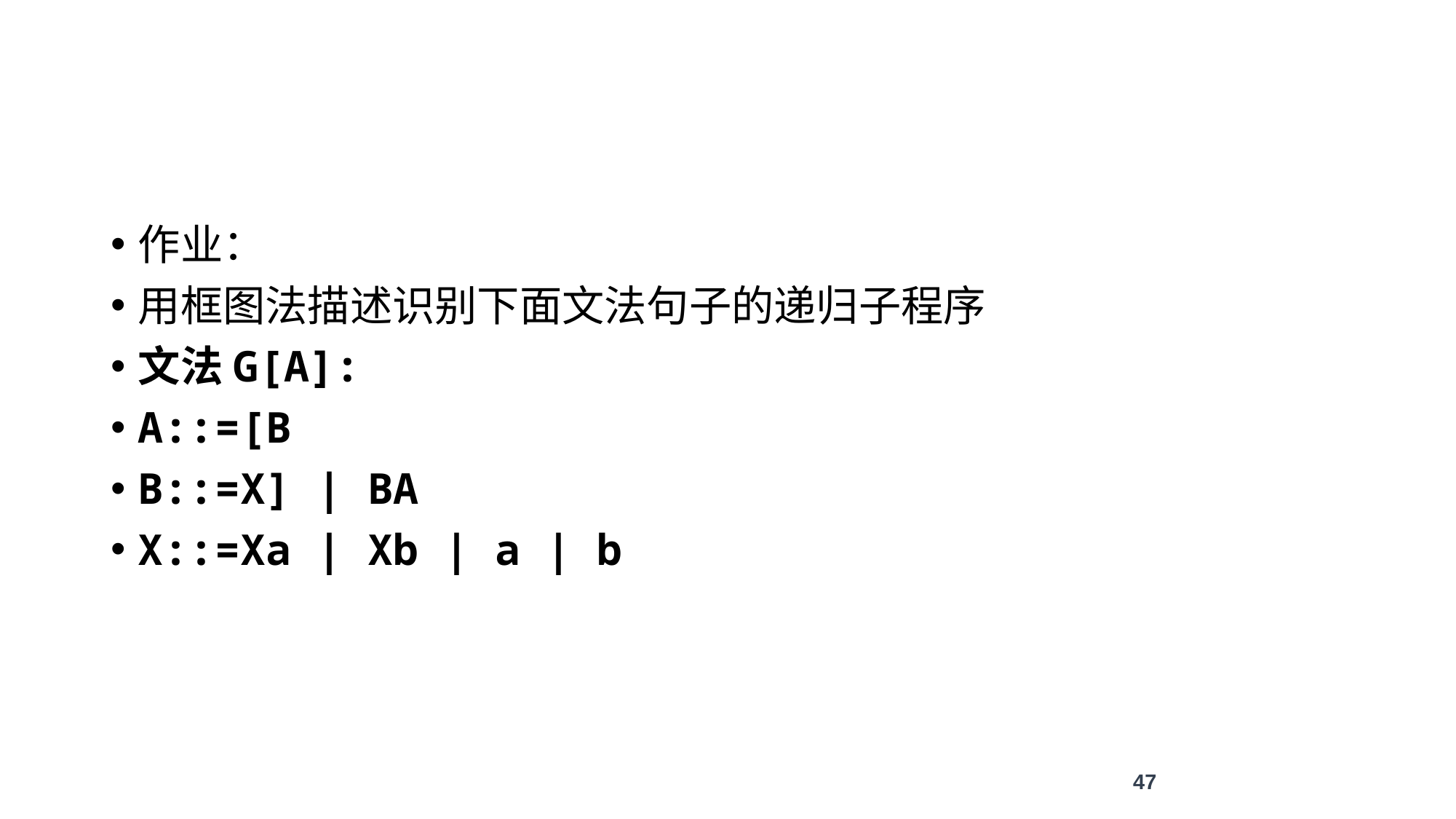

#
作业：
用框图法描述识别下面文法句子的递归子程序
文法G[A]:
A::=[B
B::=X] | BA
X::=Xa | Xb | a | b
47